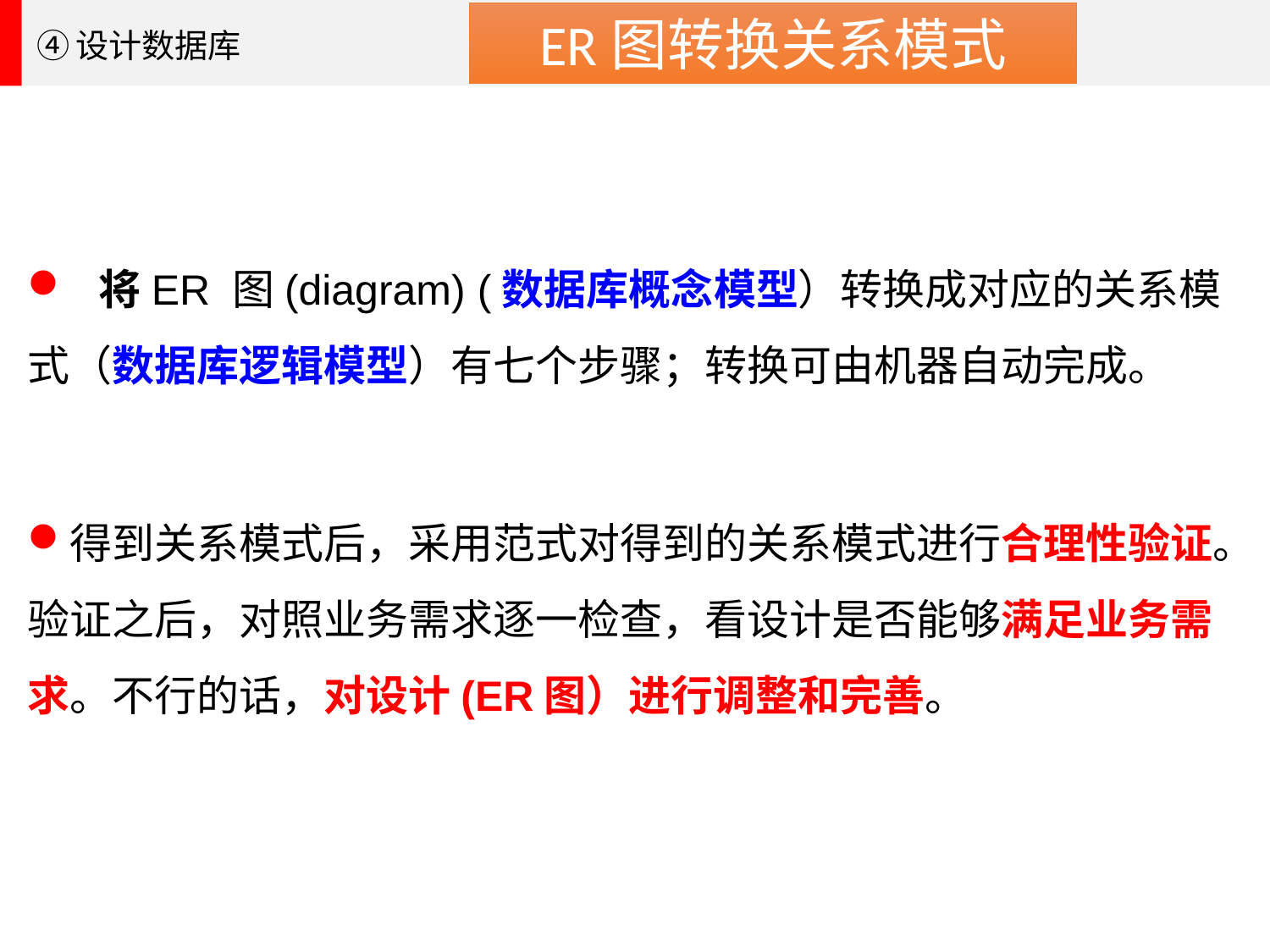

ER图转换关系模式
④设计数据库
  将ER 图(diagram) (数据库概念模型）转换成对应的关系模式（数据库逻辑模型）有七个步骤；转换可由机器自动完成。

得到关系模式后，采用范式对得到的关系模式进行合理性验证。验证之后，对照业务需求逐一检查，看设计是否能够满足业务需求。不行的话，对设计(ER图）进行调整和完善。